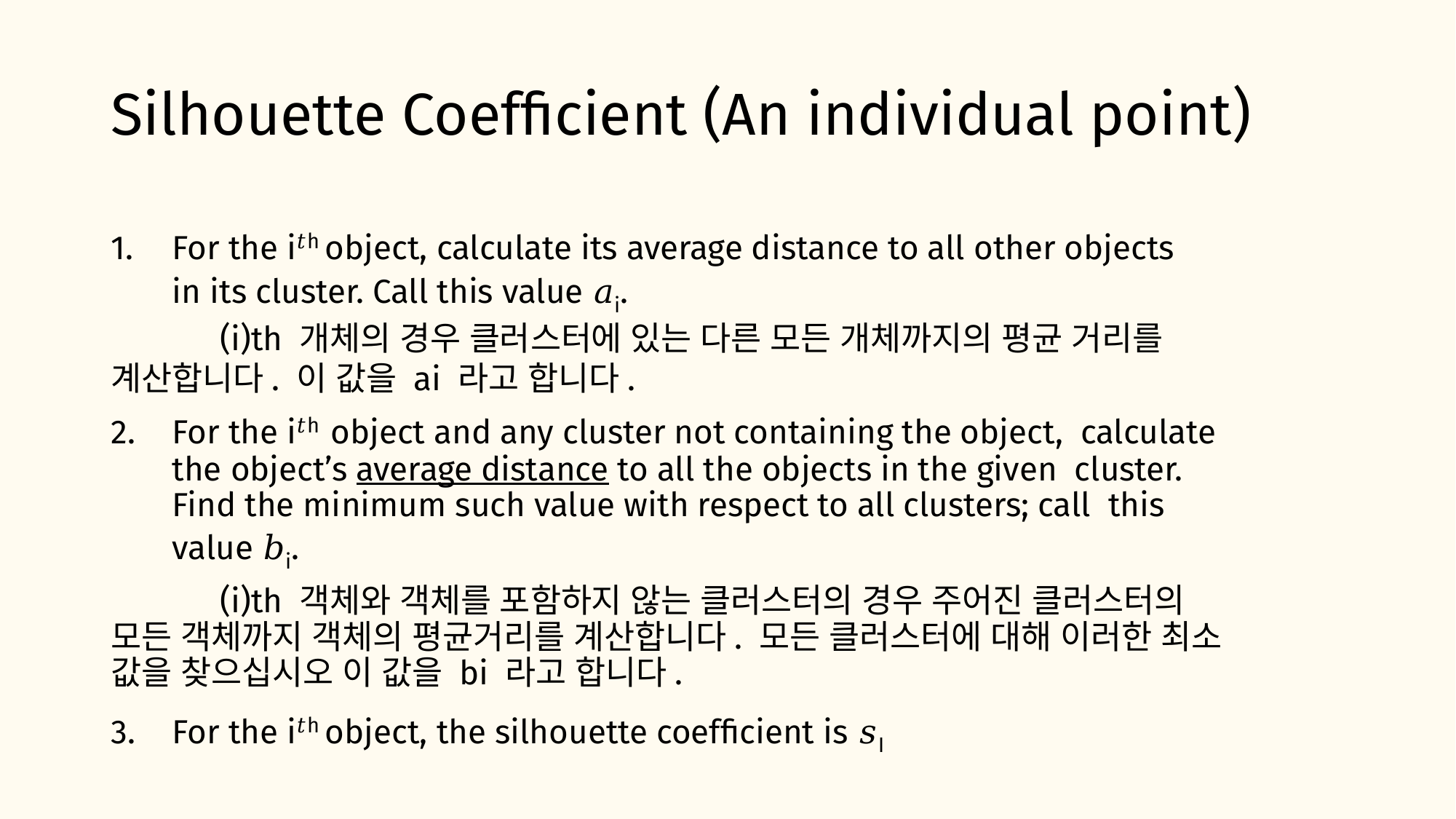

# Silhouette Coefficient (An individual point)
For the i𝑡h object, calculate its average distance to all other objects  in its cluster. Call this value 𝑎i.
	(i)th 개체의 경우 클러스터에 있는 다른 모든 개체까지의 평균 거리를 계산합니다. 이 값을 ai 라고 합니다.
For the i𝑡h  object and any cluster not containing the object,  calculate the object’s average distance to all the objects in the given  cluster. Find the minimum such value with respect to all clusters; call  this value 𝑏i.
 	(i)th 객체와 객체를 포함하지 않는 클러스터의 경우 주어진 클러스터의 모든 객체까지 객체의 평균거리를 계산합니다. 모든 클러스터에 대해 이러한 최소 값을 찾으십시오 이 값을 bi 라고 합니다.
For the i𝑡h object, the silhouette coefficient is 𝑠I